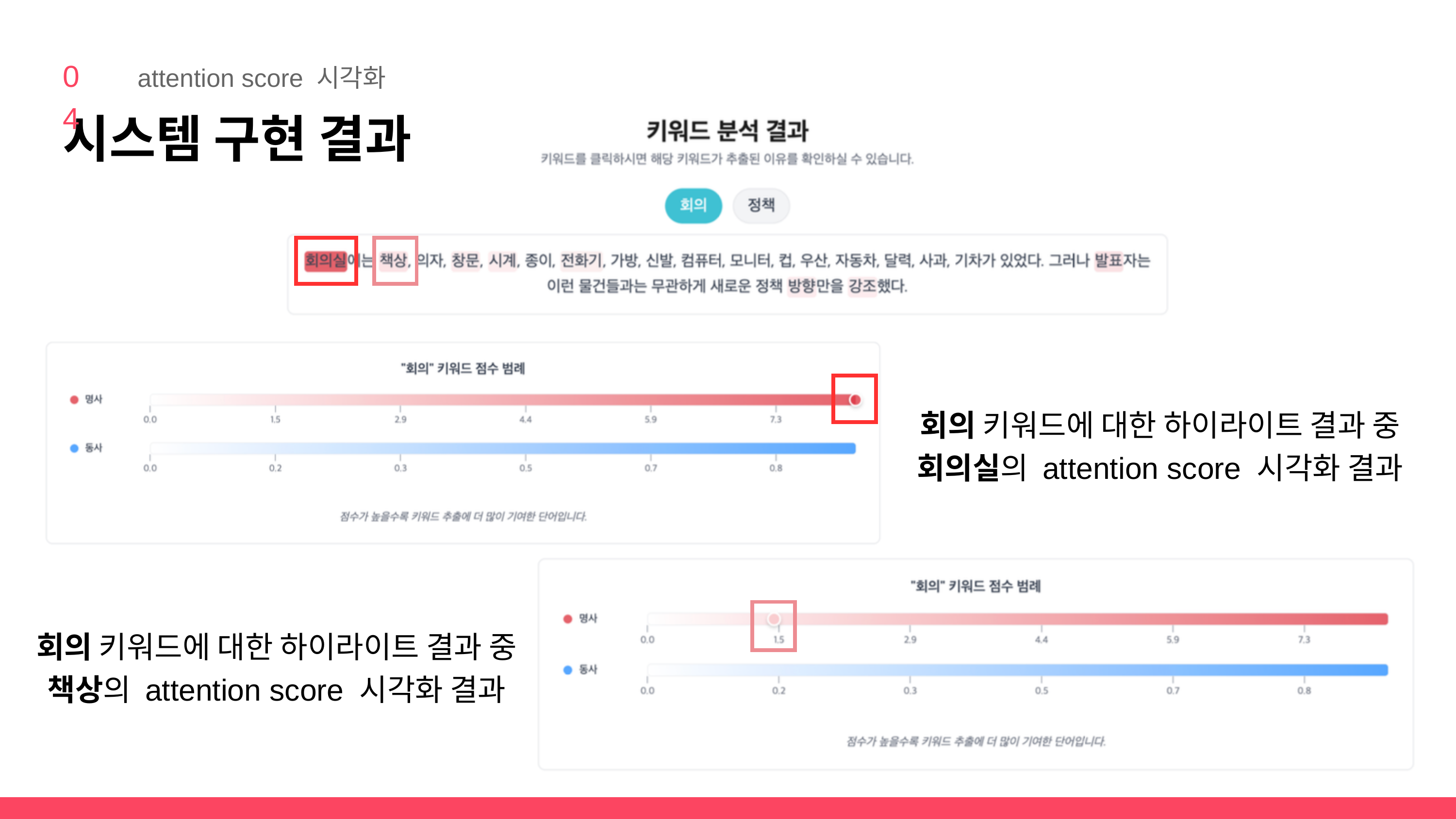

04
attention score 시각화

시스템 구현 결과

회의 키워드에 대한 하이라이트 결과 중 회의실의 attention score 시각화 결과

회의 키워드에 대한 하이라이트 결과 중 책상의 attention score 시각화 결과